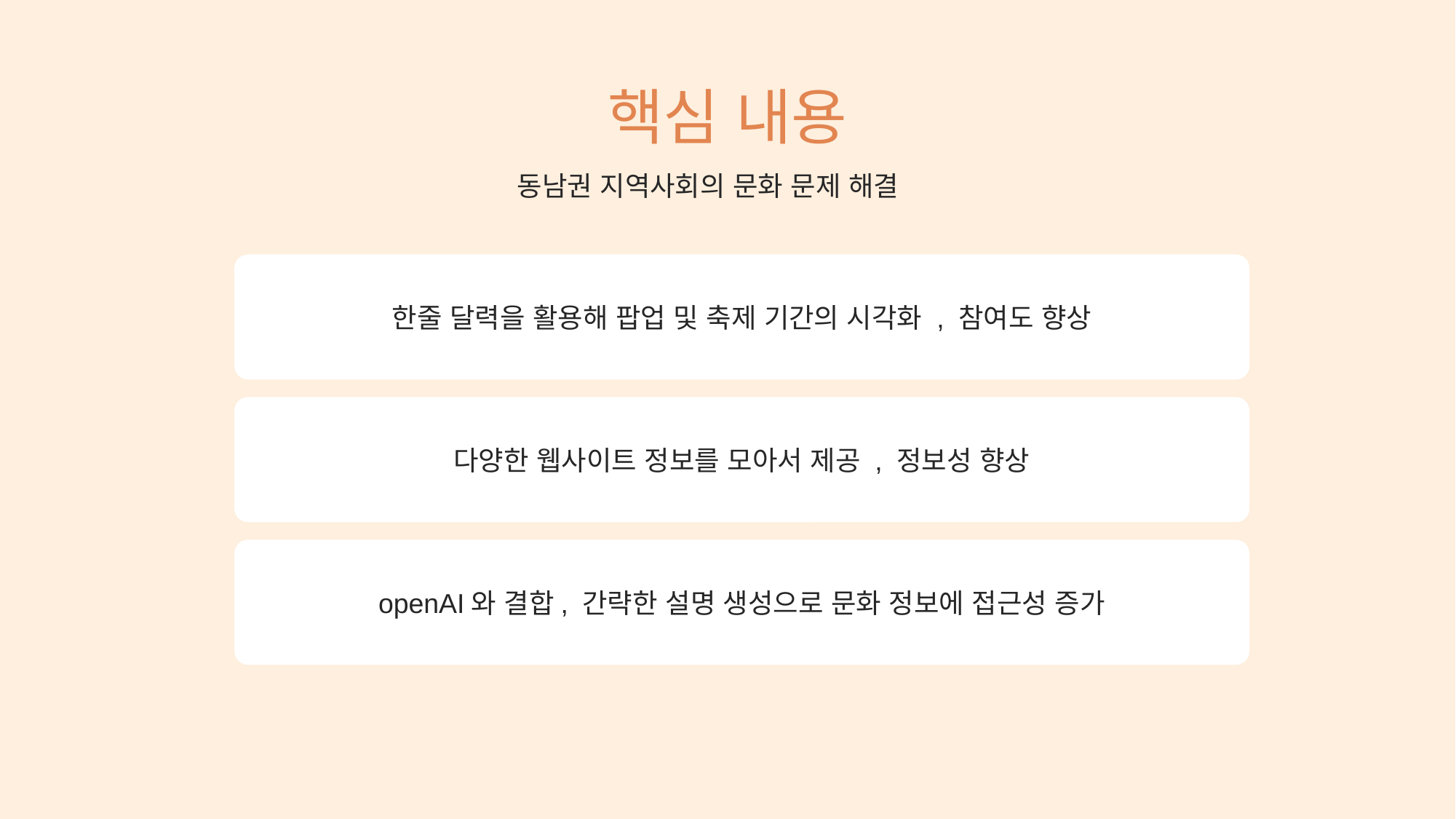

핵심 내용
동남권 지역사회의 문화 문제 해결
한줄 달력을 활용해 팝업 및 축제 기간의 시각화 , 참여도 향상
다양한 웹사이트 정보를 모아서 제공 , 정보성 향상
openAI와 결합, 간략한 설명 생성으로 문화 정보에 접근성 증가